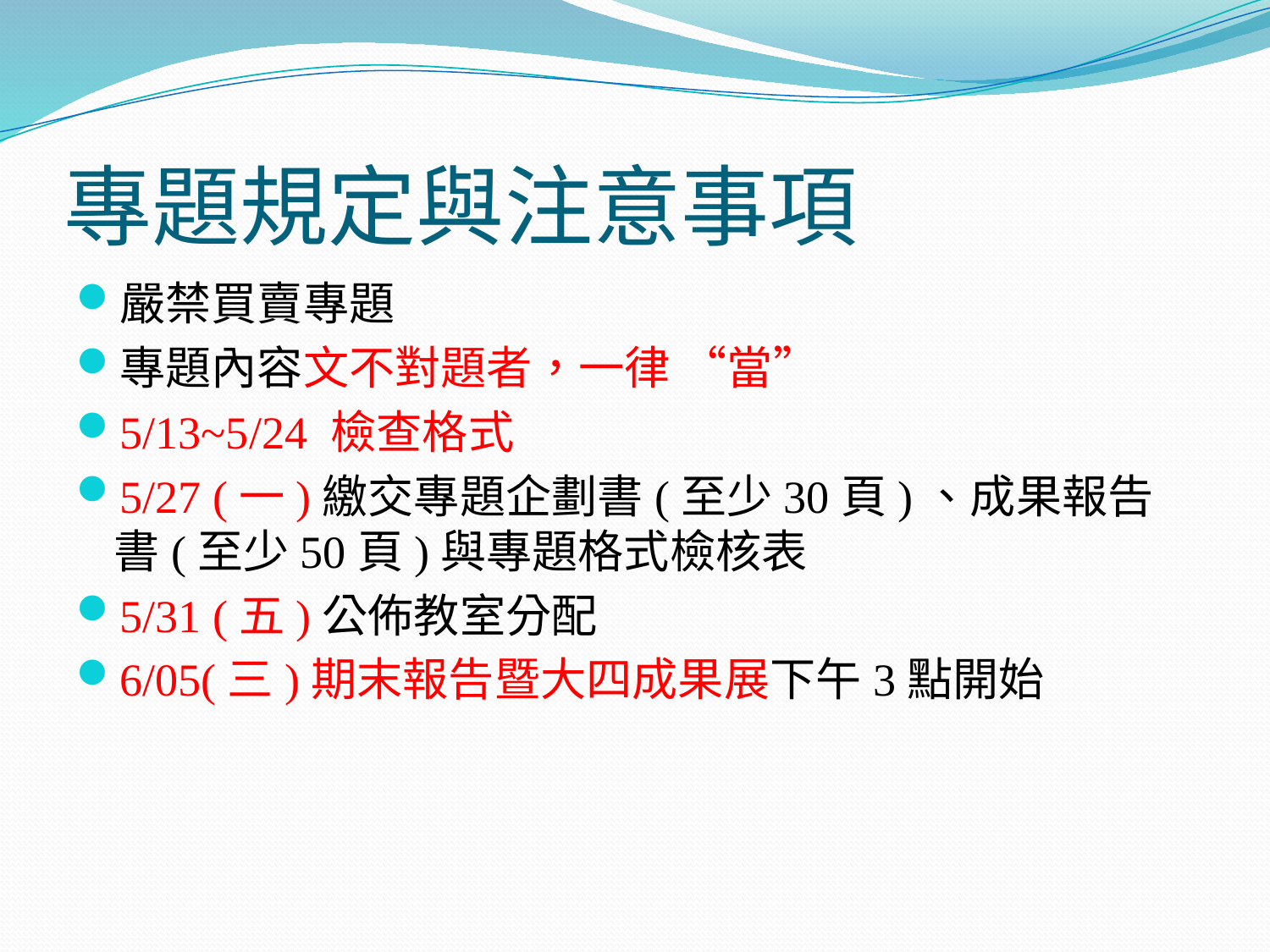

# 專題規定與注意事項
嚴禁買賣專題
專題內容文不對題者，一律 “當”
5/13~5/24 檢查格式
5/27 (一)繳交專題企劃書(至少30頁)、成果報告書(至少50頁)與專題格式檢核表
5/31 (五)公佈教室分配
6/05(三)期末報告暨大四成果展下午3點開始